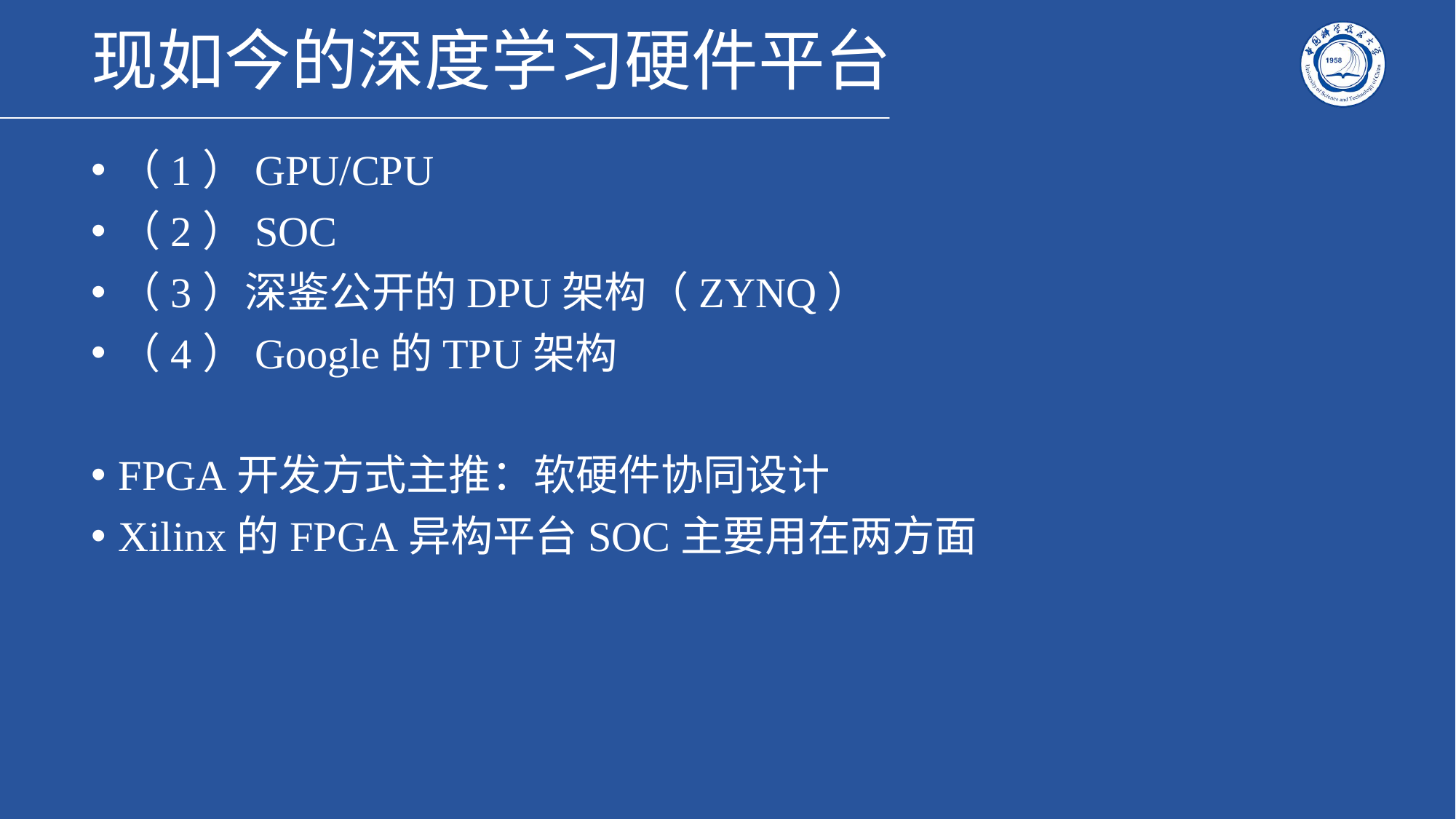

# 现如今的深度学习硬件平台
16
（1）GPU/CPU
（2）SOC
（3）深鉴公开的DPU架构（ZYNQ）
（4）Google的TPU架构

FPGA开发方式主推：软硬件协同设计
Xilinx的FPGA异构平台SOC主要用在两方面